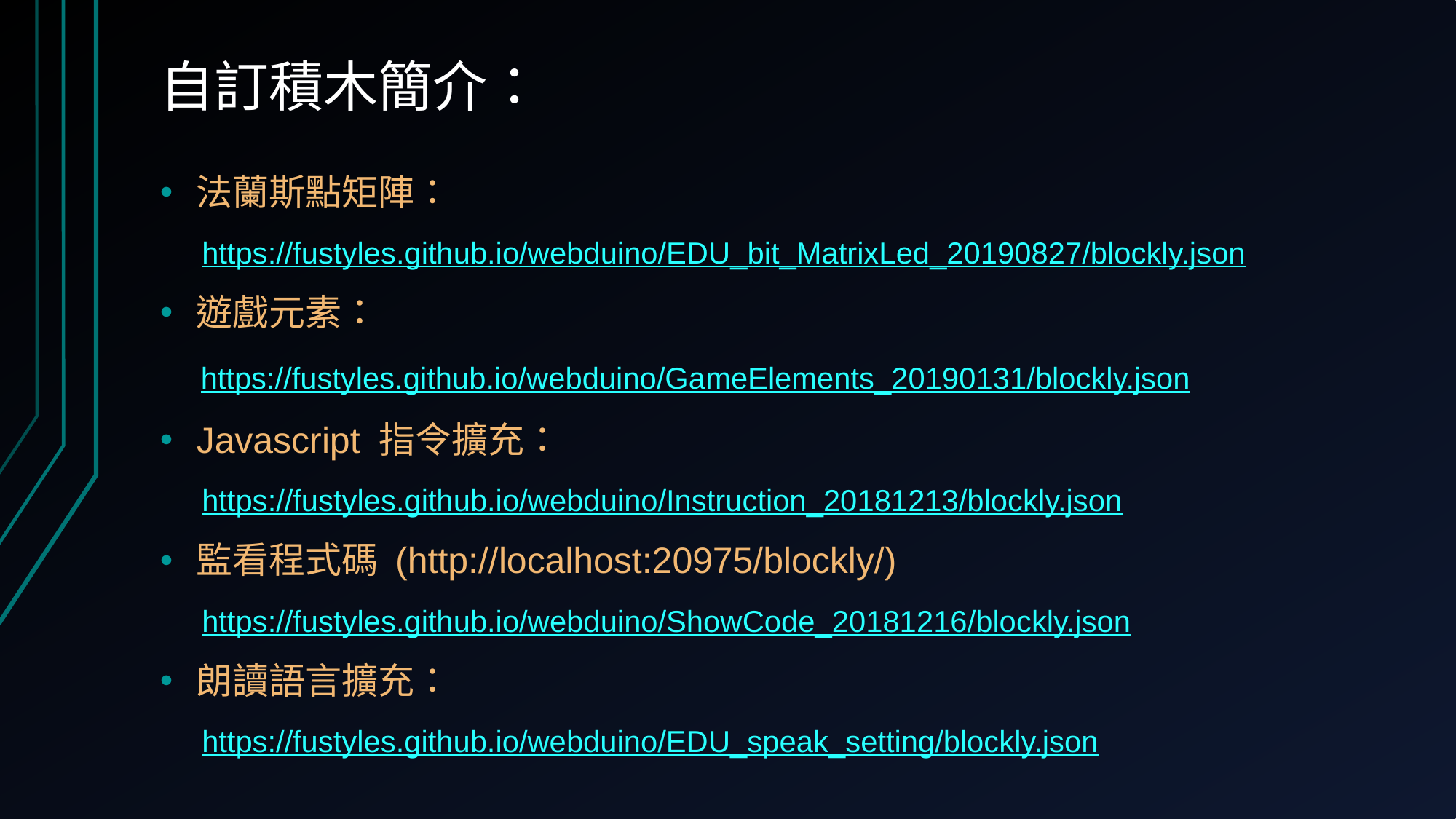

# 自訂積木簡介：
法蘭斯點矩陣：
     https://fustyles.github.io/webduino/EDU_bit_MatrixLed_20190827/blockly.json
遊戲元素：
    https://fustyles.github.io/webduino/GameElements_20190131/blockly.json
Javascript 指令擴充：
     https://fustyles.github.io/webduino/Instruction_20181213/blockly.json
監看程式碼 (http://localhost:20975/blockly/)
     https://fustyles.github.io/webduino/ShowCode_20181216/blockly.json
朗讀語言擴充：
     https://fustyles.github.io/webduino/EDU_speak_setting/blockly.json